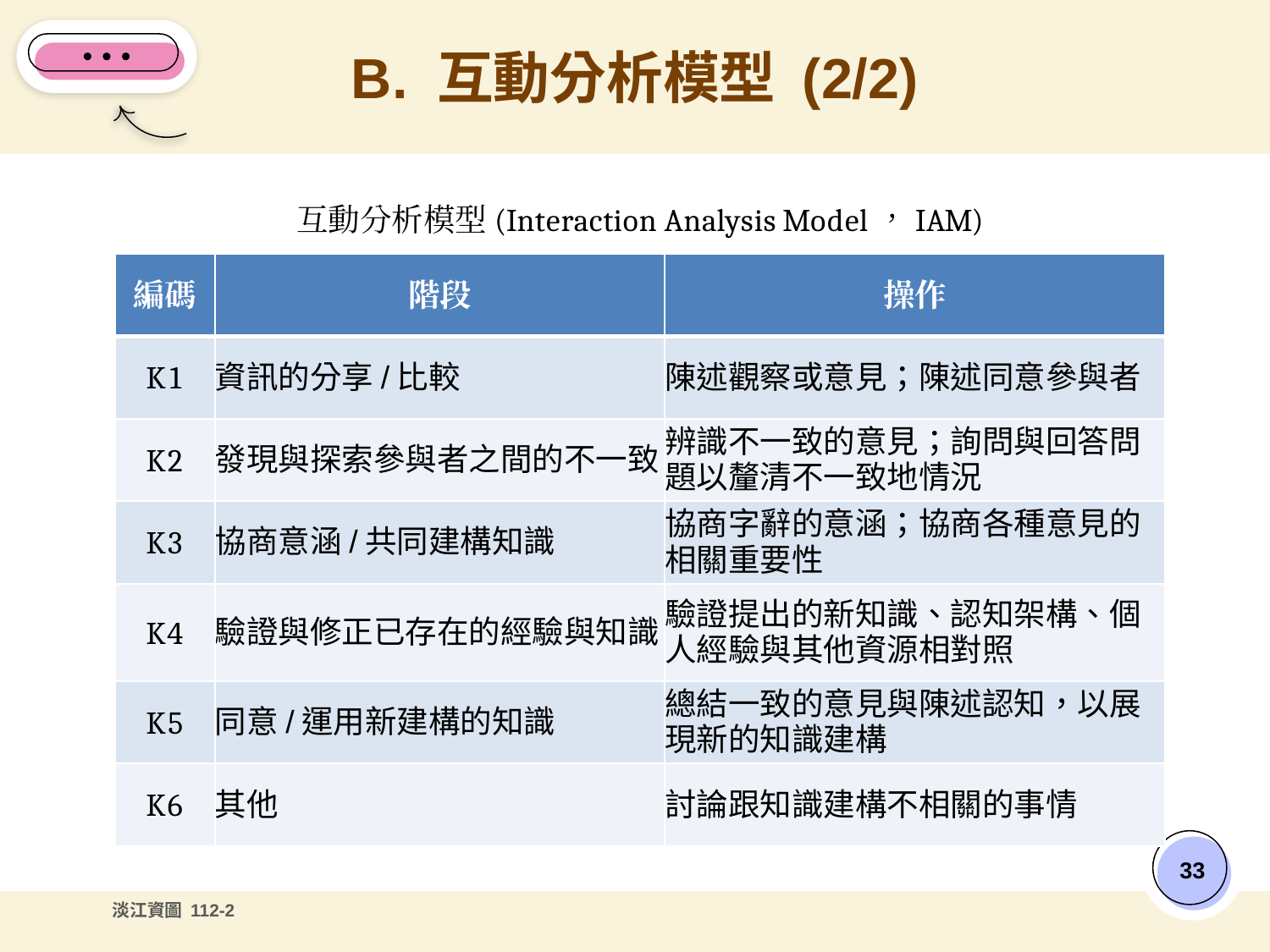

# B. 互動分析模型 (2/2)
互動分析模型(Interaction Analysis Model，IAM)
| 編碼 | 階段 | 操作 |
| --- | --- | --- |
| K1 | 資訊的分享/比較 | 陳述觀察或意見；陳述同意參與者 |
| K2 | 發現與探索參與者之間的不一致 | 辨識不一致的意見；詢問與回答問題以釐清不一致地情況 |
| K3 | 協商意涵/共同建構知識 | 協商字辭的意涵；協商各種意見的相關重要性 |
| K4 | 驗證與修正已存在的經驗與知識 | 驗證提出的新知識、認知架構、個人經驗與其他資源相對照 |
| K5 | 同意/運用新建構的知識 | 總結一致的意見與陳述認知，以展現新的知識建構 |
| K6 | 其他 | 討論跟知識建構不相關的事情 |
33